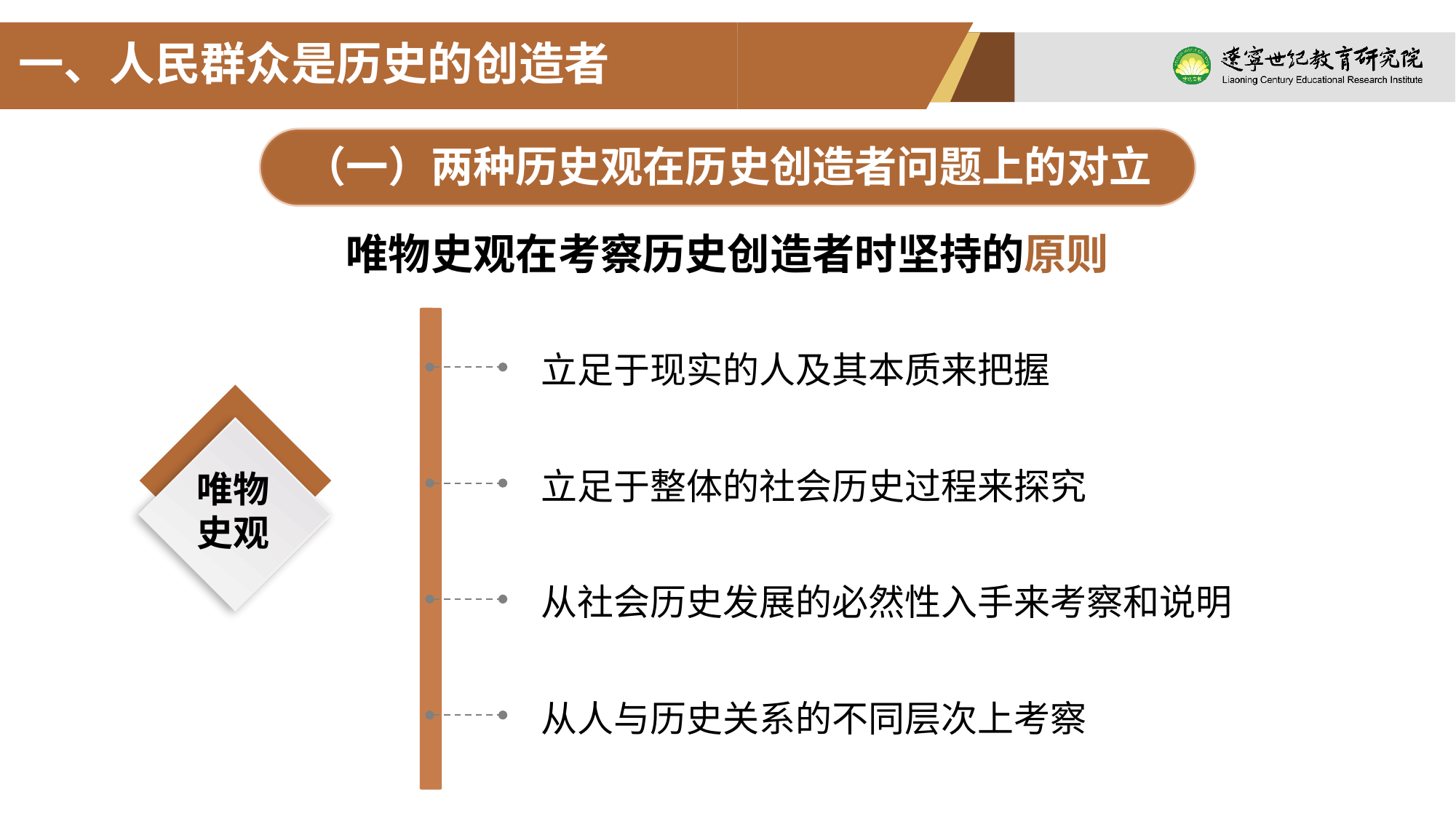

一、人民群众是历史的创造者
（一）两种历史观在历史创造者问题上的对立
唯物史观在考察历史创造者时坚持的原则

立足于现实的人及其本质来把握

唯物
史观

立足于整体的社会历史过程来探究

从社会历史发展的必然性入手来考察和说明

从人与历史关系的不同层次上考察